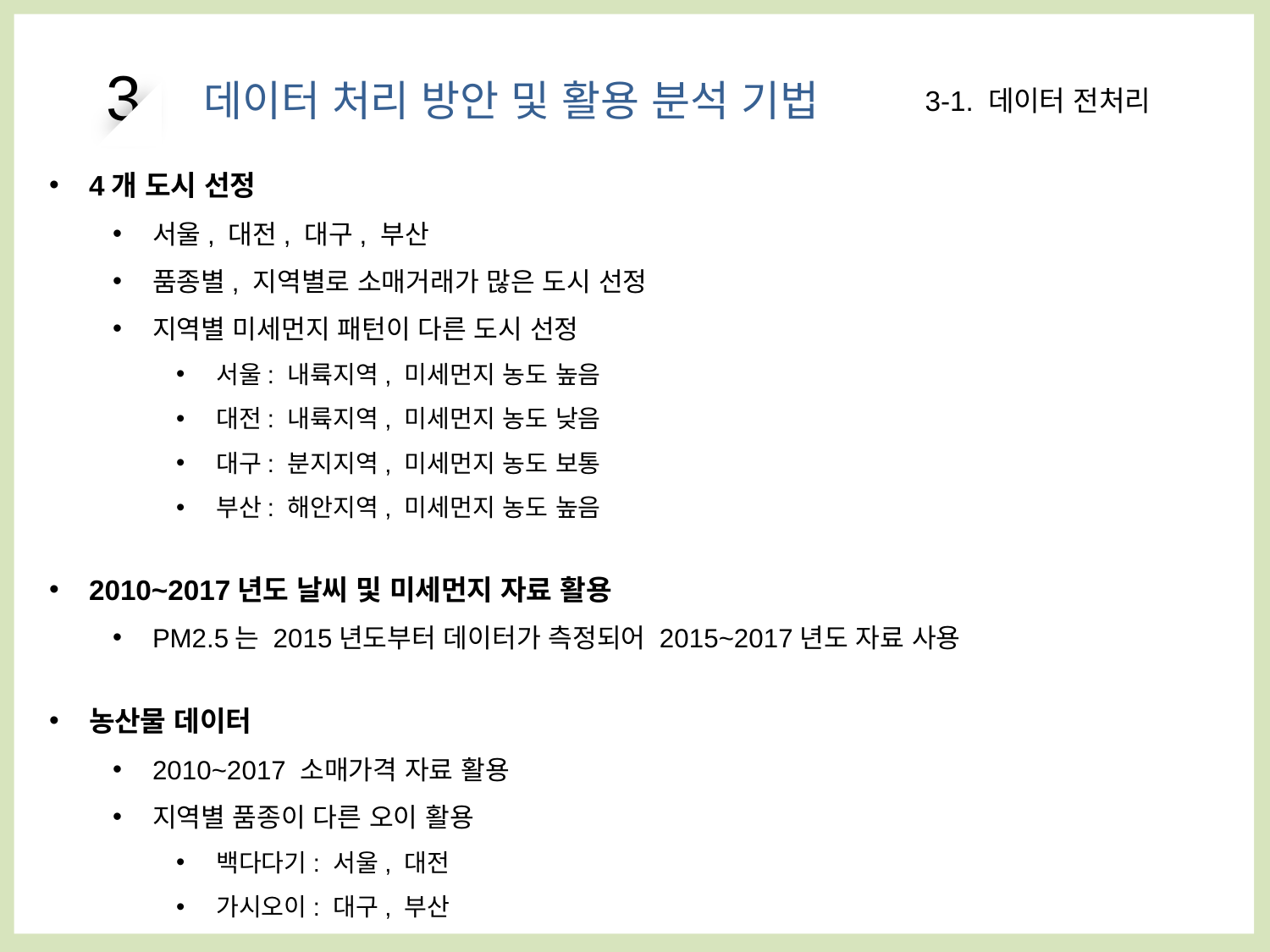

ㆍ2010~2017년도 날씨 및 미세먼지 자료 활용
   - PM2.5는 2015년도부터 데이터가 측정되어 2015~2017년도 자료 사용
농산물 데이터
ㆍ2010~2017 소매 자료 활용
지역별 다른 오이 활용
-소매가격 날짜
날짜가 빈 가격 채우기
3

데이터 처리 방안 및 활용 분석 기법
3-1. 데이터 전처리
4개 도시 선정
서울, 대전, 대구, 부산
품종별, 지역별로 소매거래가 많은 도시 선정
지역별 미세먼지 패턴이 다른 도시 선정
서울: 내륙지역, 미세먼지 농도 높음
대전: 내륙지역, 미세먼지 농도 낮음
대구: 분지지역, 미세먼지 농도 보통
부산: 해안지역, 미세먼지 농도 높음

2010~2017년도 날씨 및 미세먼지 자료 활용
PM2.5는 2015년도부터 데이터가 측정되어 2015~2017년도 자료 사용

농산물 데이터
2010~2017 소매가격 자료 활용
지역별 품종이 다른 오이 활용
백다다기: 서울, 대전
가시오이: 대구, 부산